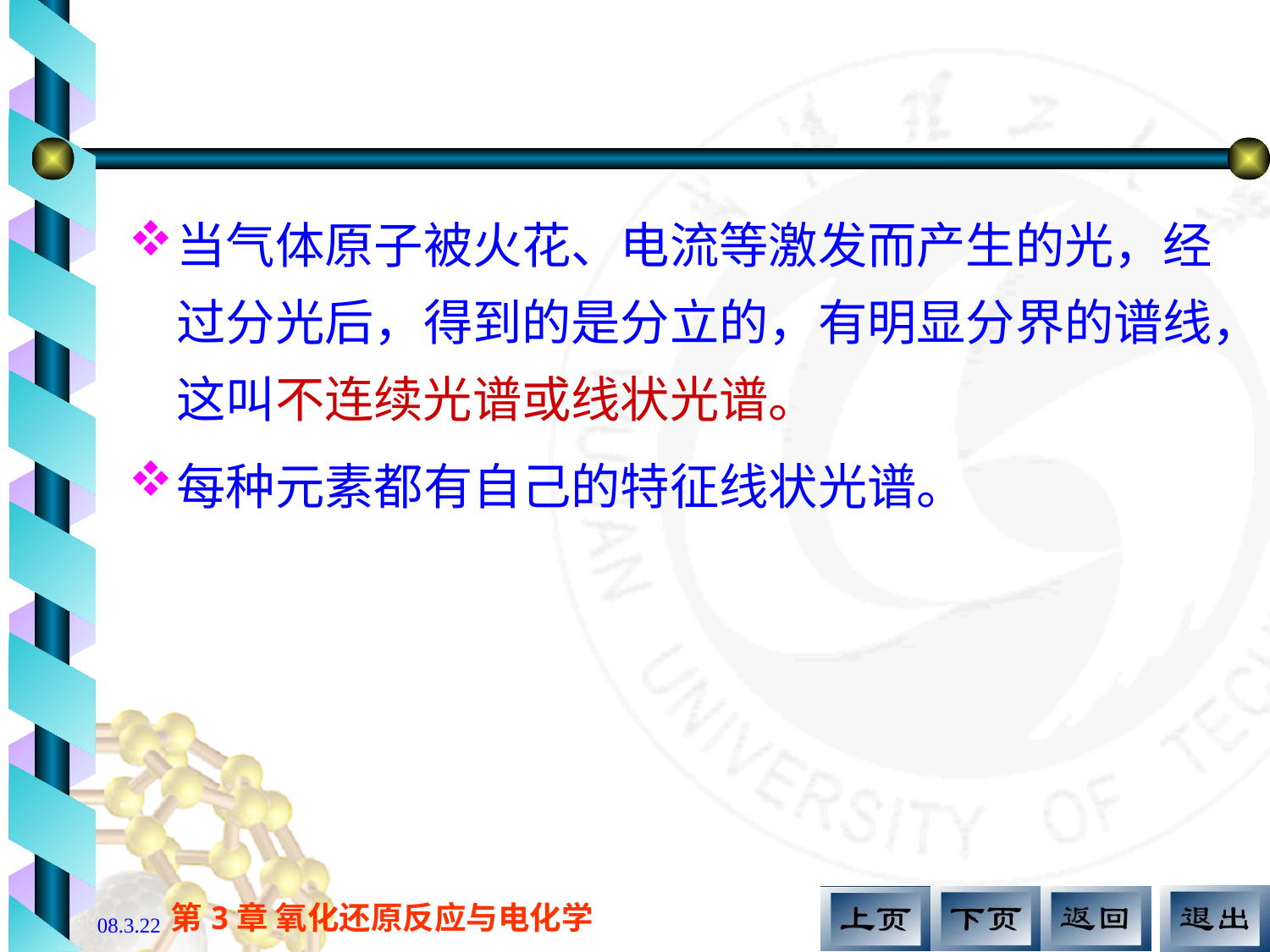

#
当气体原子被火花、电流等激发而产生的光，经过分光后，得到的是分立的，有明显分界的谱线，这叫不连续光谱或线状光谱。
每种元素都有自己的特征线状光谱。